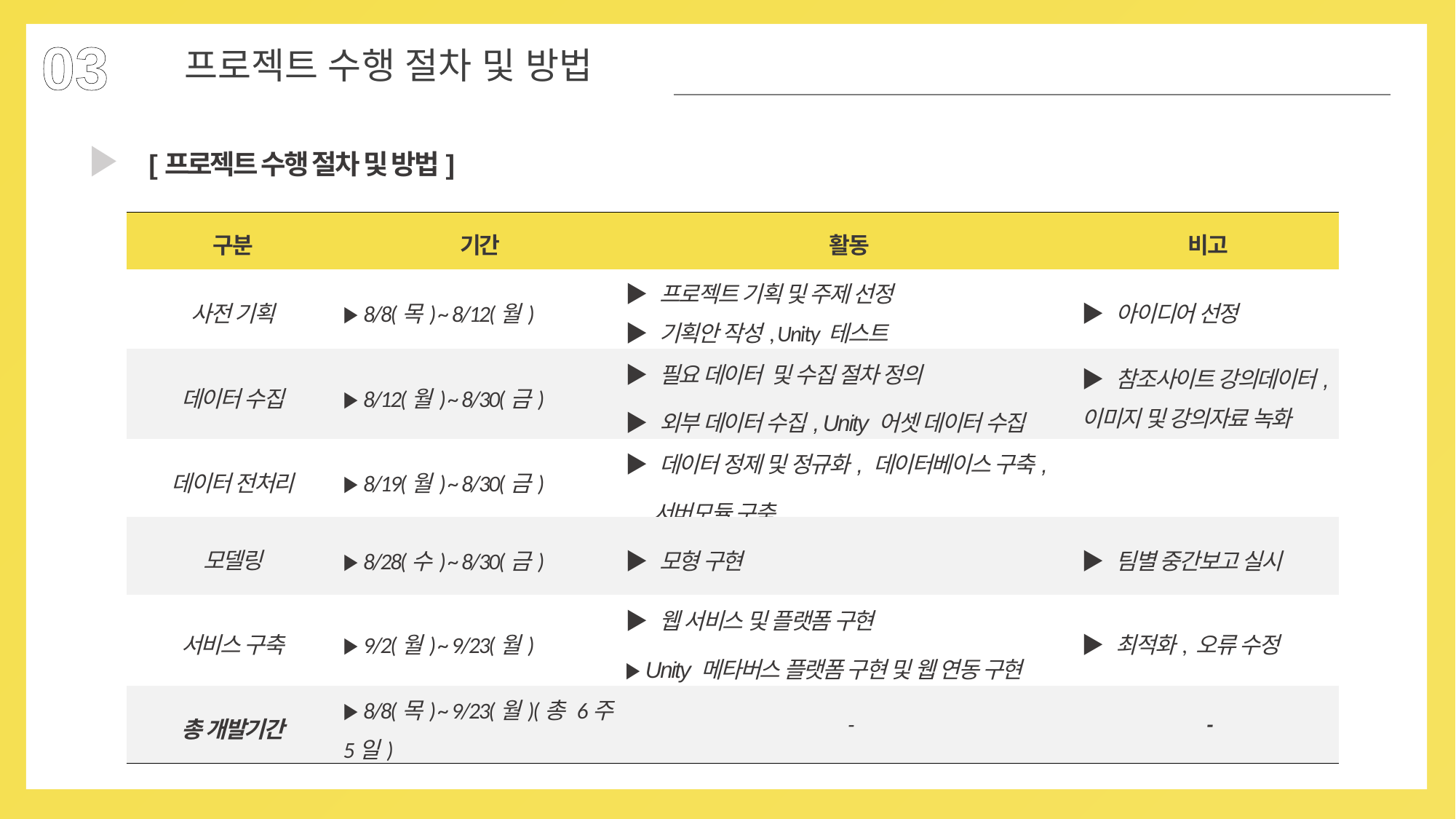

03

프로젝트 수행 절차 및 방법
▶
[프로젝트 수행 절차 및 방법]
| 구분 | 기간 | 활동 | 비고 |
| --- | --- | --- | --- |
| 사전 기획 | ▶ 8/8(목) ~ 8/12(월) | ▶ 프로젝트 기획 및 주제 선정 ▶ 기획안 작성, Unity 테스트 | ▶ 아이디어 선정 |
| 데이터 수집 | ▶ 8/12(월) ~ 8/30(금) | ▶ 필요 데이터 및 수집 절차 정의 ▶ 외부 데이터 수집, Unity 어셋 데이터 수집 | ▶ 참조사이트 강의데이터,이미지 및 강의자료 녹화 |
| 데이터 전처리 | ▶ 8/19(월) ~ 8/30(금) | ▶ 데이터 정제 및 정규화, 데이터베이스 구축, 서버모듈 구축 |  |
| 모델링 | ▶ 8/28(수) ~ 8/30(금) | ▶ 모형 구현 | ▶ 팀별 중간보고 실시 |
| 서비스 구축 | ▶ 9/2(월) ~ 9/23(월) | ▶ 웹 서비스 및 플랫폼 구현 ▶ Unity 메타버스 플랫폼 구현 및 웹 연동 구현 | ▶ 최적화, 오류 수정 |
| 총 개발기간 | ▶ 8/8(목) ~ 9/23(월)(총 6주5일) | - | - |